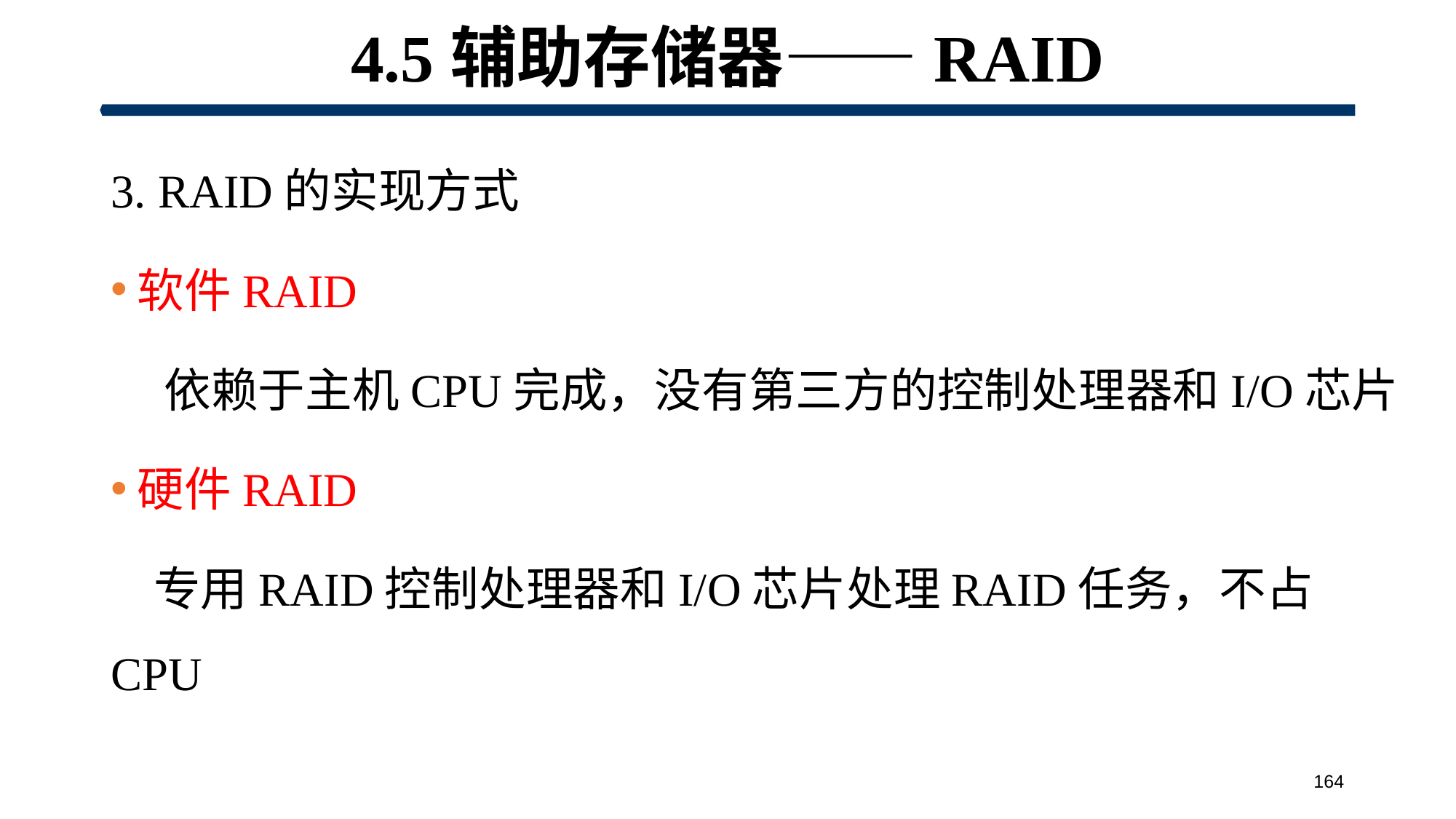

# 4.5辅助存储器——RAID
3. RAID的实现方式
软件RAID
    依赖于主机CPU完成，没有第三方的控制处理器和I/O芯片
硬件RAID
   专用RAID控制处理器和I/O芯片处理RAID任务，不占CPU

164